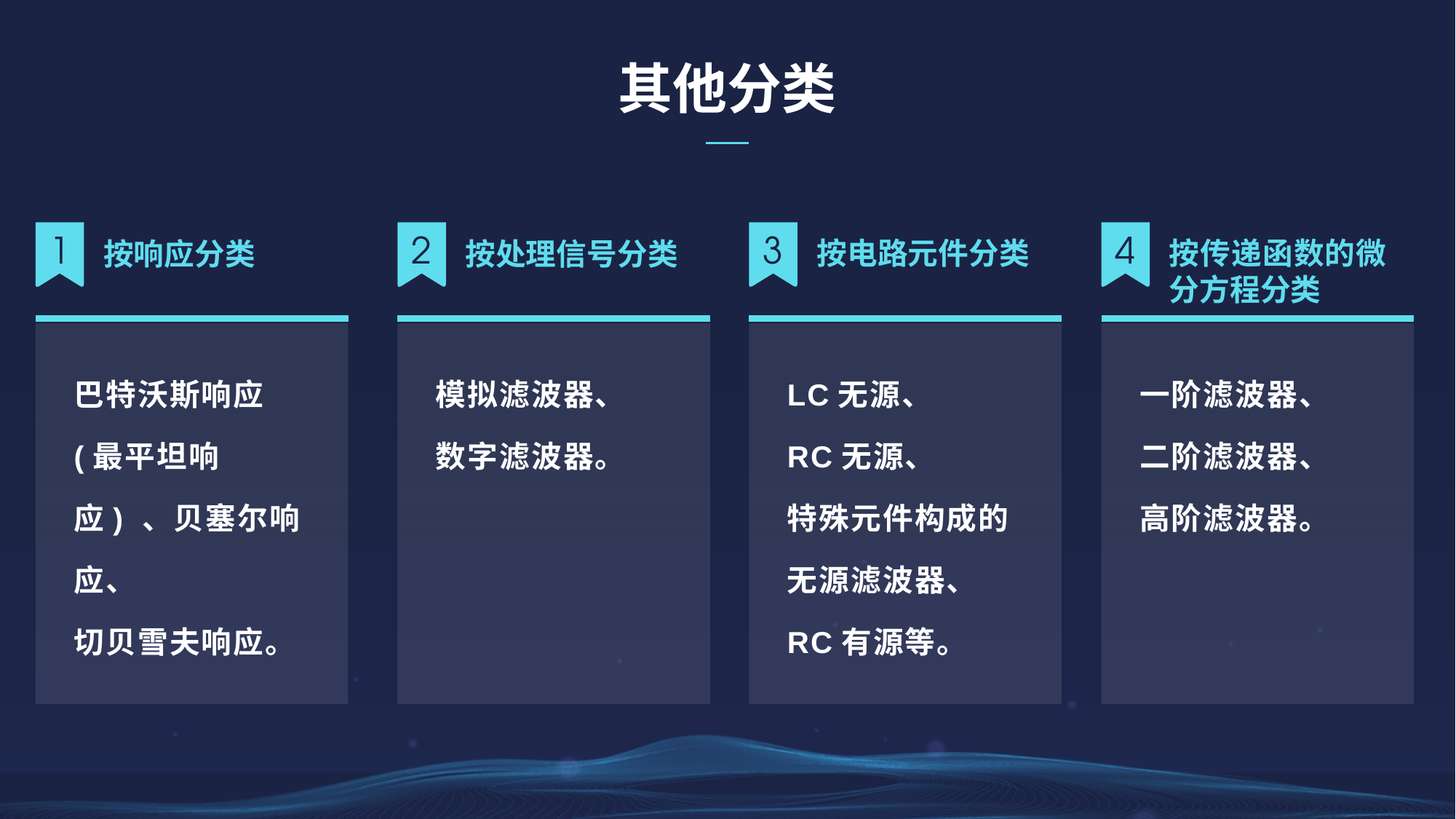

其他分类
3
按电路元件分类

LC无源、
RC无源、
特殊元件构成的无源滤波器、
RC有源等。
4
按传递函数的微分方程分类

一阶滤波器、
二阶滤波器、
高阶滤波器。
1
按响应分类

巴特沃斯响应(最平坦响应) 、贝塞尔响应、
切贝雪夫响应。
2
按处理信号分类

模拟滤波器、
数字滤波器。